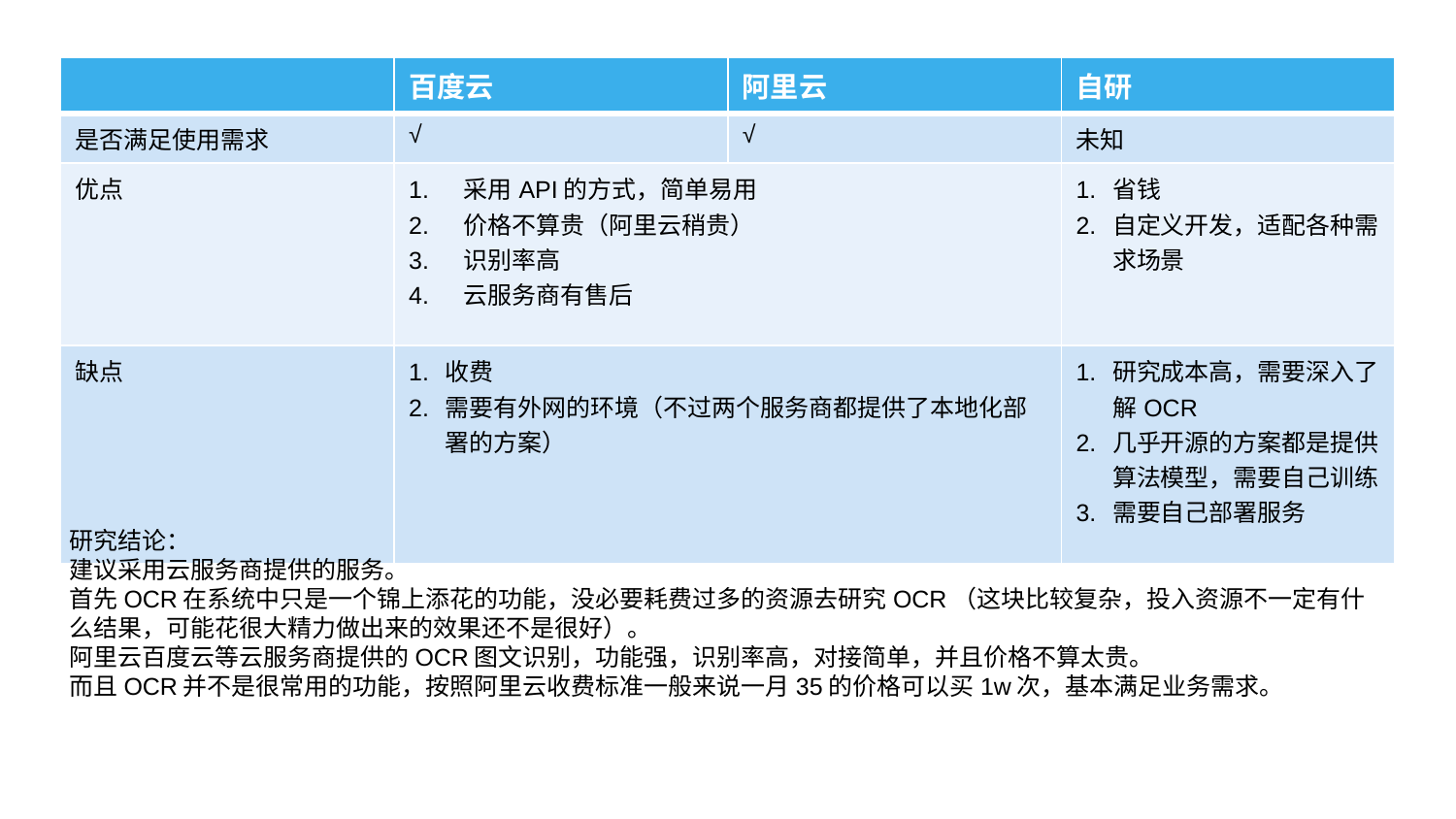

|  | 百度云 | 阿里云 | 自研 |
| --- | --- | --- | --- |
| 是否满足使用需求 | √ | √ | 未知 |
| 优点 | 采用API的方式，简单易用 价格不算贵（阿里云稍贵） 识别率高 云服务商有售后 |  | 省钱 自定义开发，适配各种需求场景 |
| 缺点 | 收费 需要有外网的环境（不过两个服务商都提供了本地化部署的方案） |  | 研究成本高，需要深入了解OCR 几乎开源的方案都是提供算法模型，需要自己训练 需要自己部署服务 |
研究结论：
建议采用云服务商提供的服务。
首先OCR在系统中只是一个锦上添花的功能，没必要耗费过多的资源去研究OCR（这块比较复杂，投入资源不一定有什么结果，可能花很大精力做出来的效果还不是很好）。
阿里云百度云等云服务商提供的OCR图文识别，功能强，识别率高，对接简单，并且价格不算太贵。
而且OCR并不是很常用的功能，按照阿里云收费标准一般来说一月35的价格可以买1w次，基本满足业务需求。